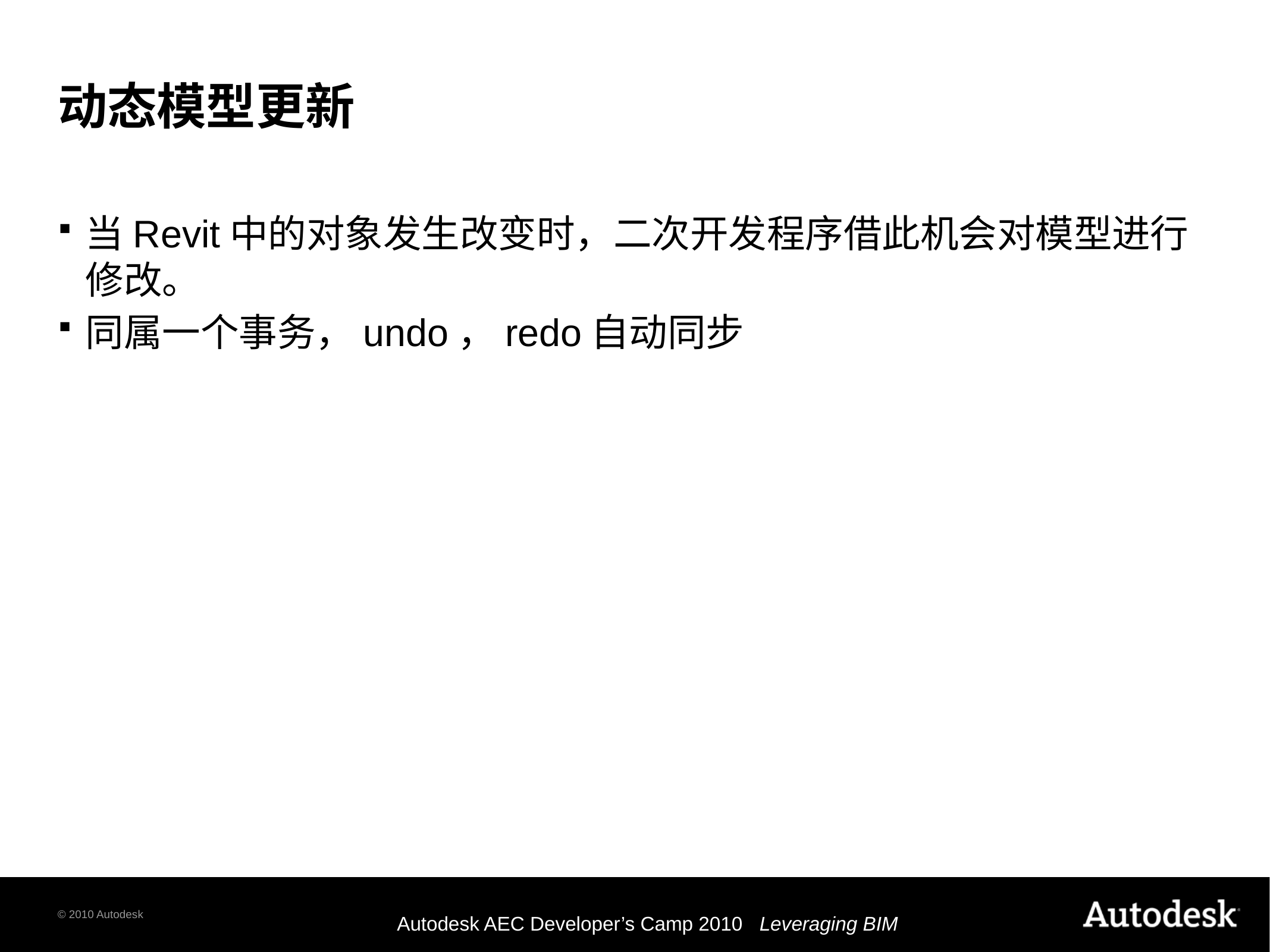

# 动态模型更新
当Revit中的对象发生改变时，二次开发程序借此机会对模型进行修改。
同属一个事务，undo，redo自动同步